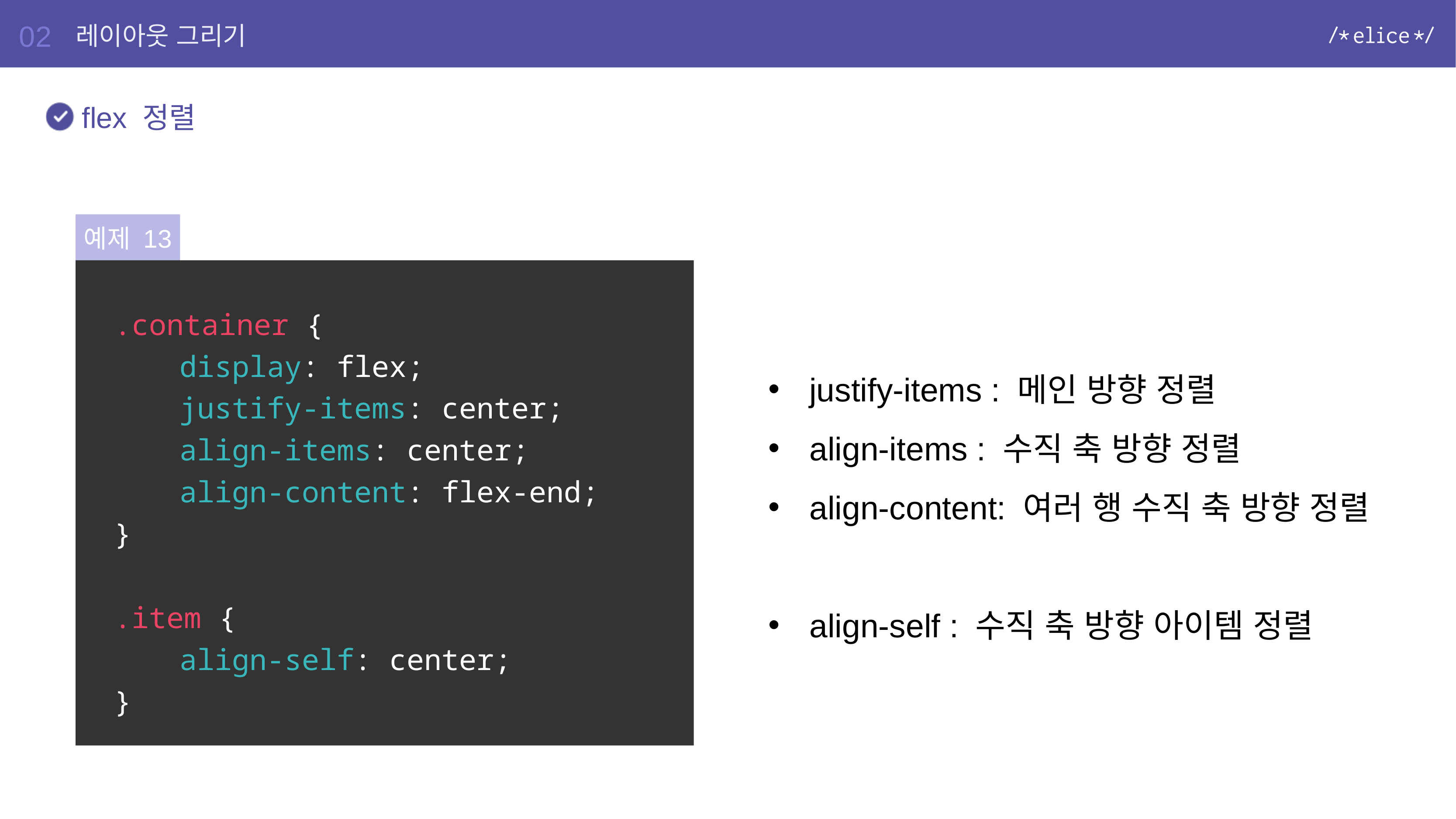

02
레이아웃 그리기
flex 정렬
예제 13

justify-items : 메인 방향 정렬
align-items : 수직 축 방향 정렬
align-content: 여러 행 수직 축 방향 정렬

align-self : 수직 축 방향 아이템 정렬
.container {
	display: flex;
	justify-items: center;
	align-items: center;
	align-content: flex-end;
}

.item {
	align-self: center;
}